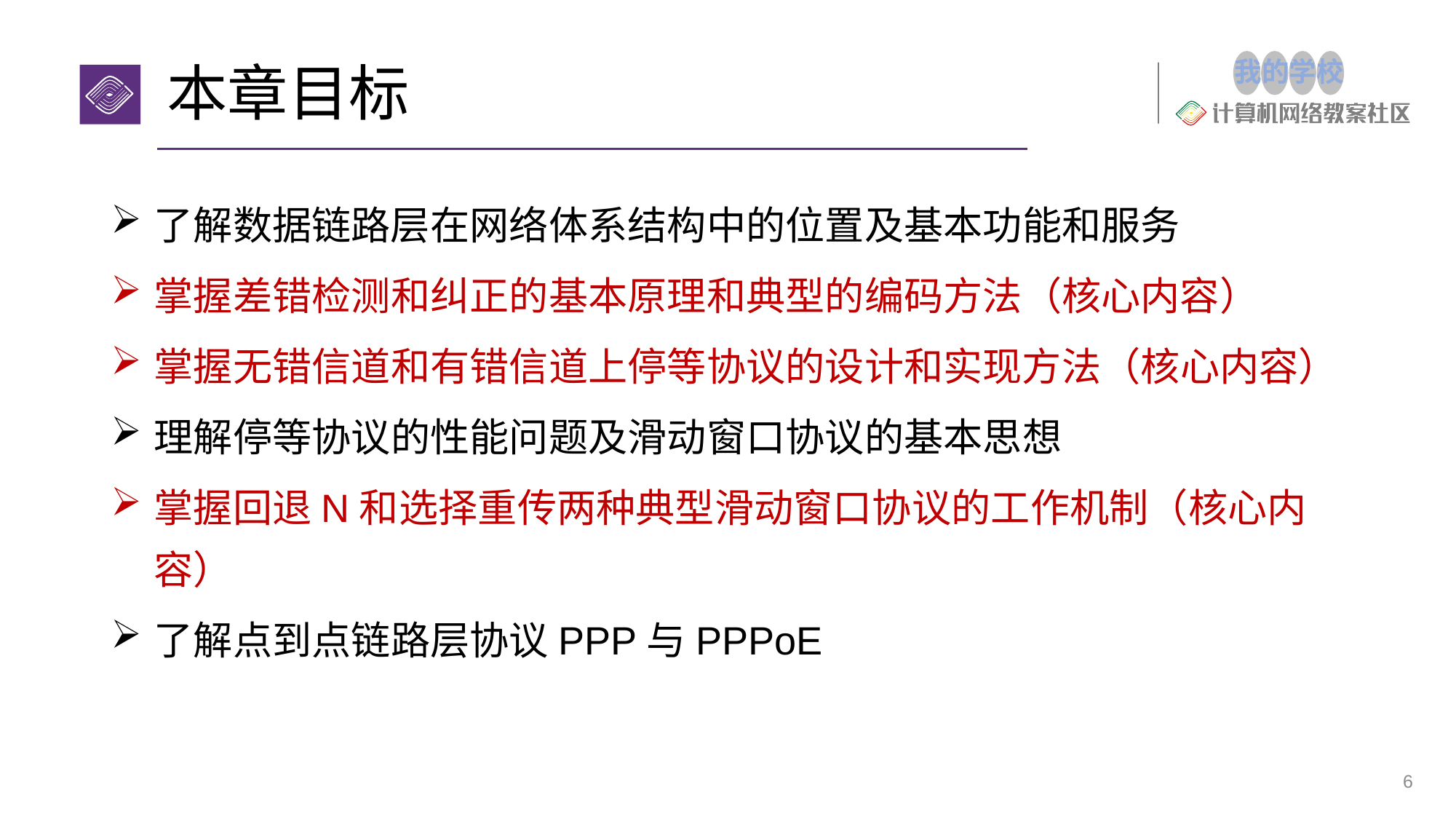

# 本章目标
了解数据链路层在网络体系结构中的位置及基本功能和服务
掌握差错检测和纠正的基本原理和典型的编码方法（核心内容）
掌握无错信道和有错信道上停等协议的设计和实现方法（核心内容）
理解停等协议的性能问题及滑动窗口协议的基本思想
掌握回退N和选择重传两种典型滑动窗口协议的工作机制（核心内容）
了解点到点链路层协议PPP与PPPoE
6